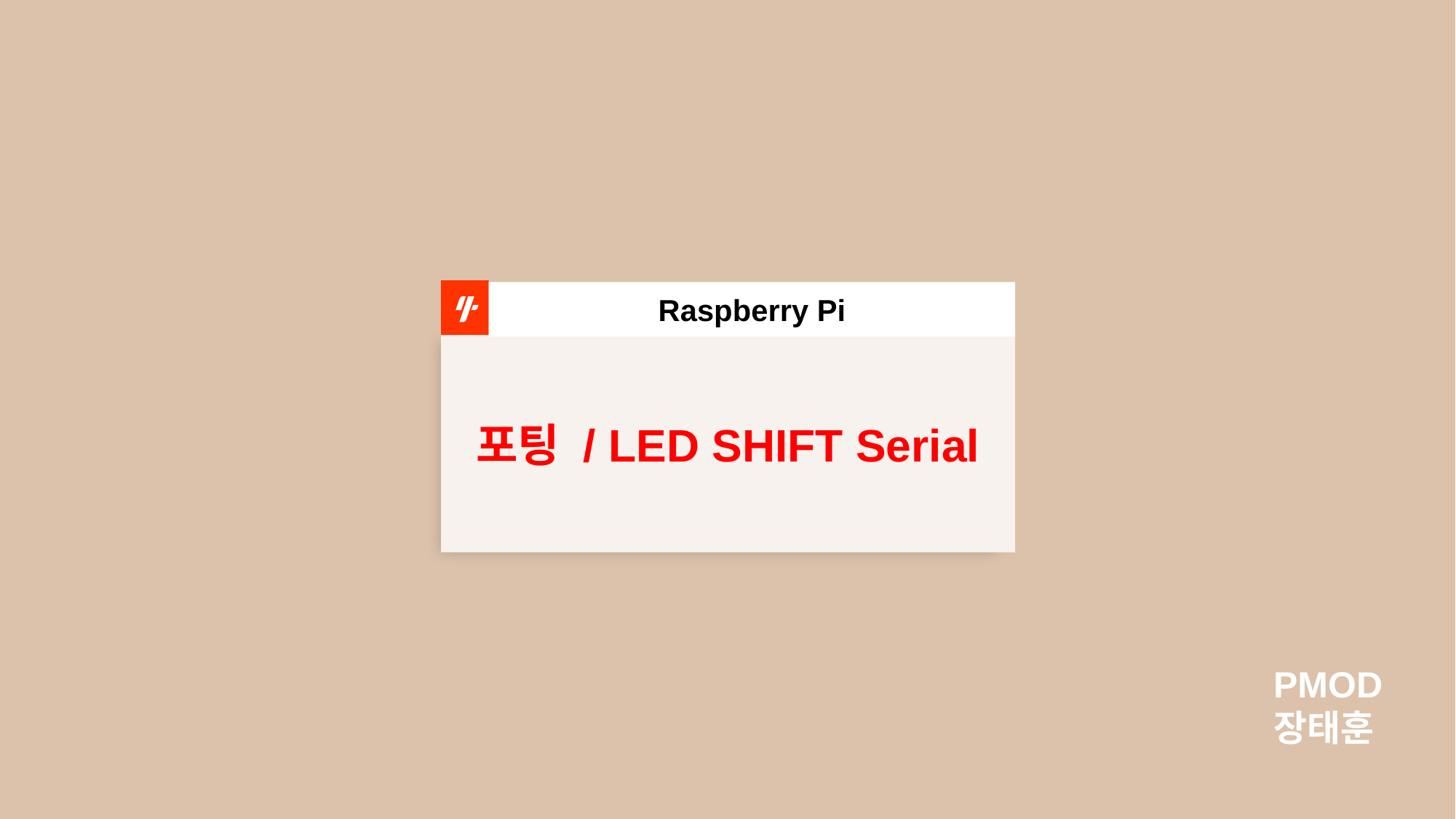

Raspberry Pi

포팅 / LED SHIFT Serial
PMOD
장태훈